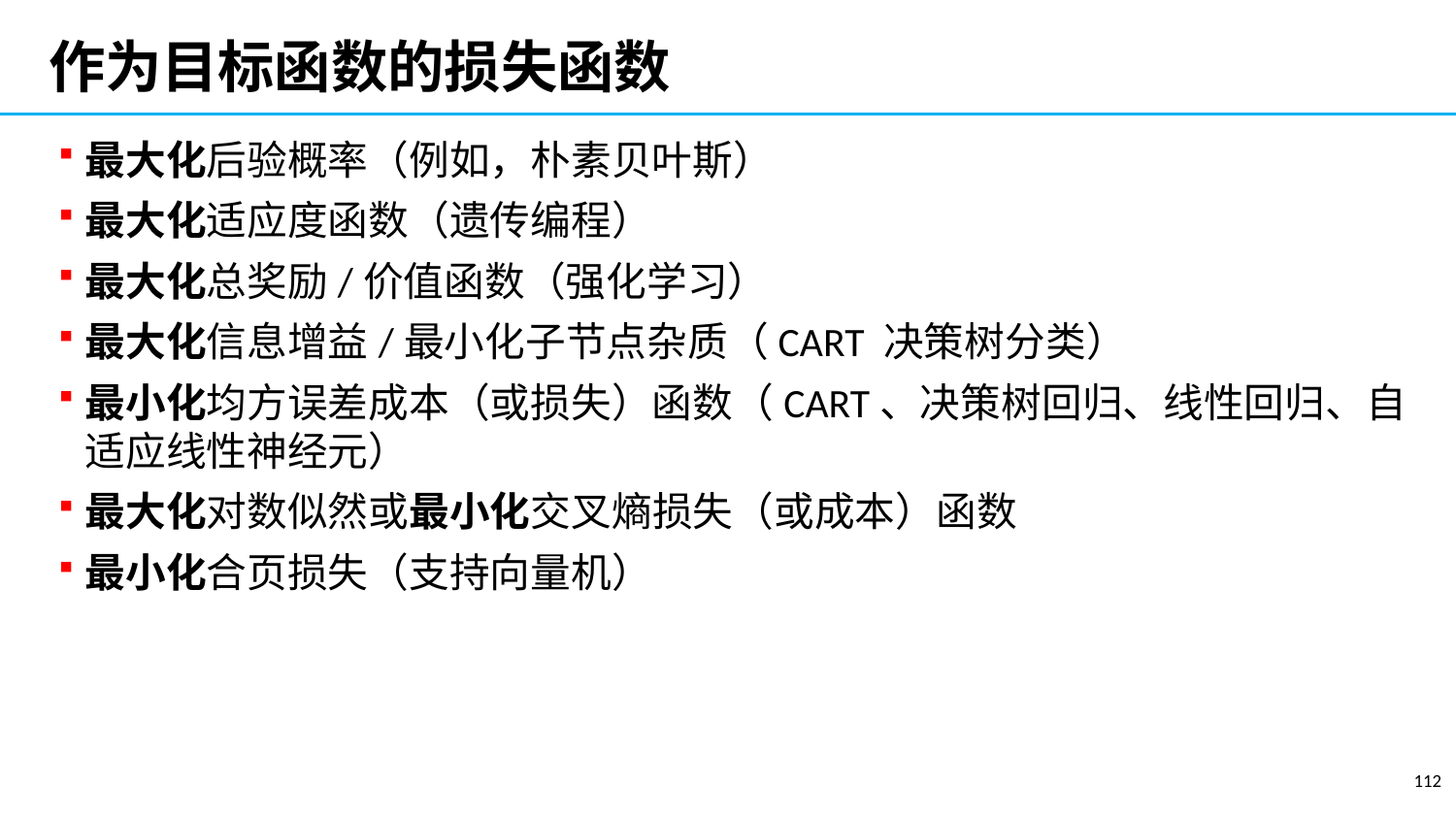

# 作为目标函数的损失函数

最大化后验概率（例如，朴素贝叶斯）
最大化适应度函数（遗传编程）
最大化总奖励/价值函数（强化学习）
最大化信息增益/最小化子节点杂质（CART 决策树分类）
最小化均方误差成本（或损失）函数（CART、决策树回归、线性回归、自适应线性神经元）
最大化对数似然或最小化交叉熵损失（或成本）函数
最小化合页损失（支持向量机）

112